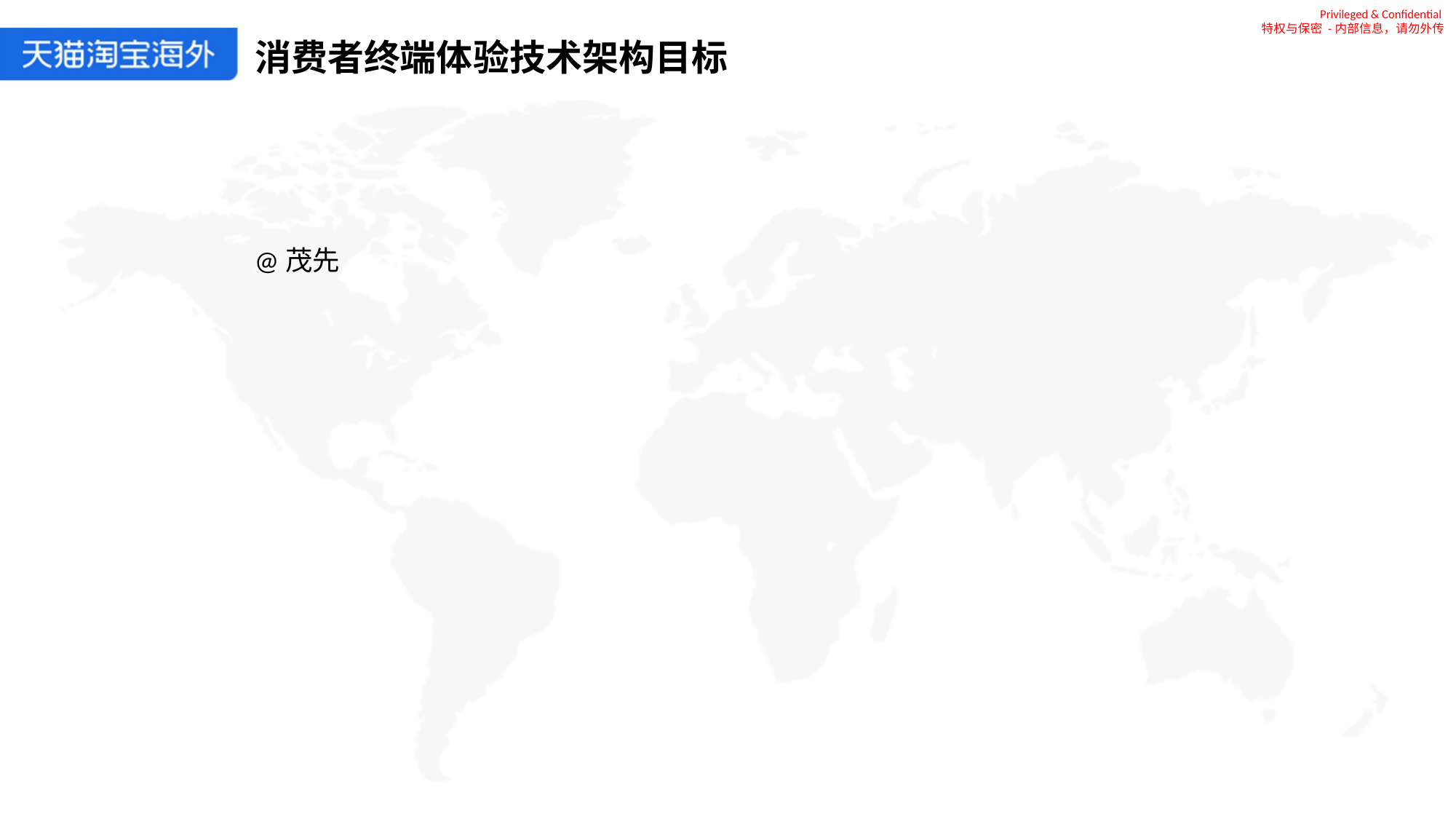

Privileged & Confidential
特权与保密 -内部信息，请勿外传
消费者终端体验技术架构目标
@茂先